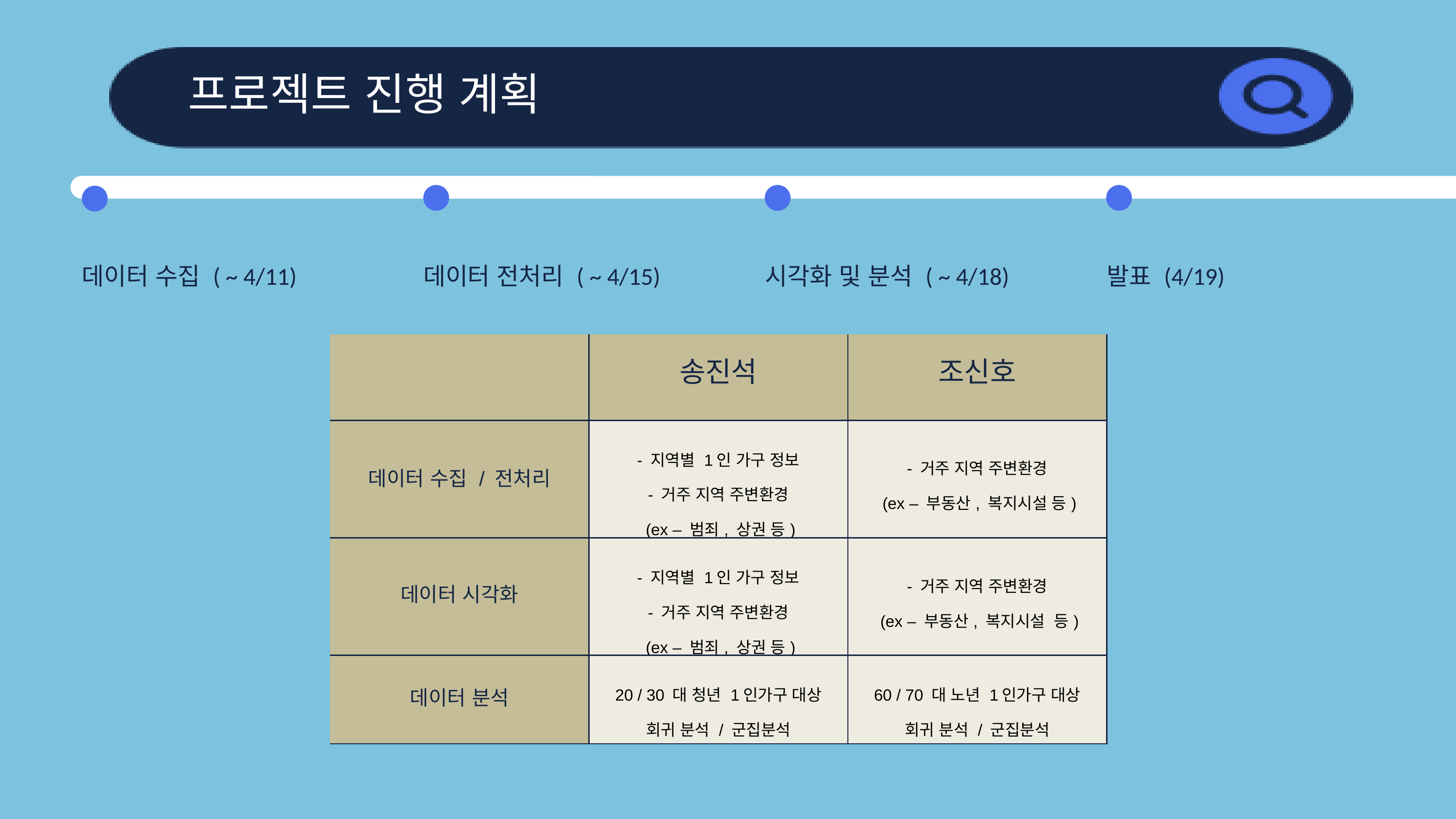

프로젝트 진행 계획

데이터 수집 ( ~ 4/11)

데이터 전처리 ( ~ 4/15)

시각화 및 분석 ( ~ 4/18)

발표 (4/19)

|  | 송진석 | 조신호 |
| --- | --- | --- |
| 데이터 수집 / 전처리 | - 지역별 1인 가구 정보 - 거주 지역 주변환경 (ex – 범죄, 상권 등) | - 거주 지역 주변환경 (ex – 부동산, 복지시설 등) |
| 데이터 시각화 | - 지역별 1인 가구 정보 - 거주 지역 주변환경 (ex – 범죄, 상권 등) | - 거주 지역 주변환경 (ex – 부동산, 복지시설 등) |
| 데이터 분석 | 20 / 30 대 청년 1인가구 대상 회귀 분석 / 군집분석 | 60 / 70 대 노년 1인가구 대상 회귀 분석 / 군집분석 |